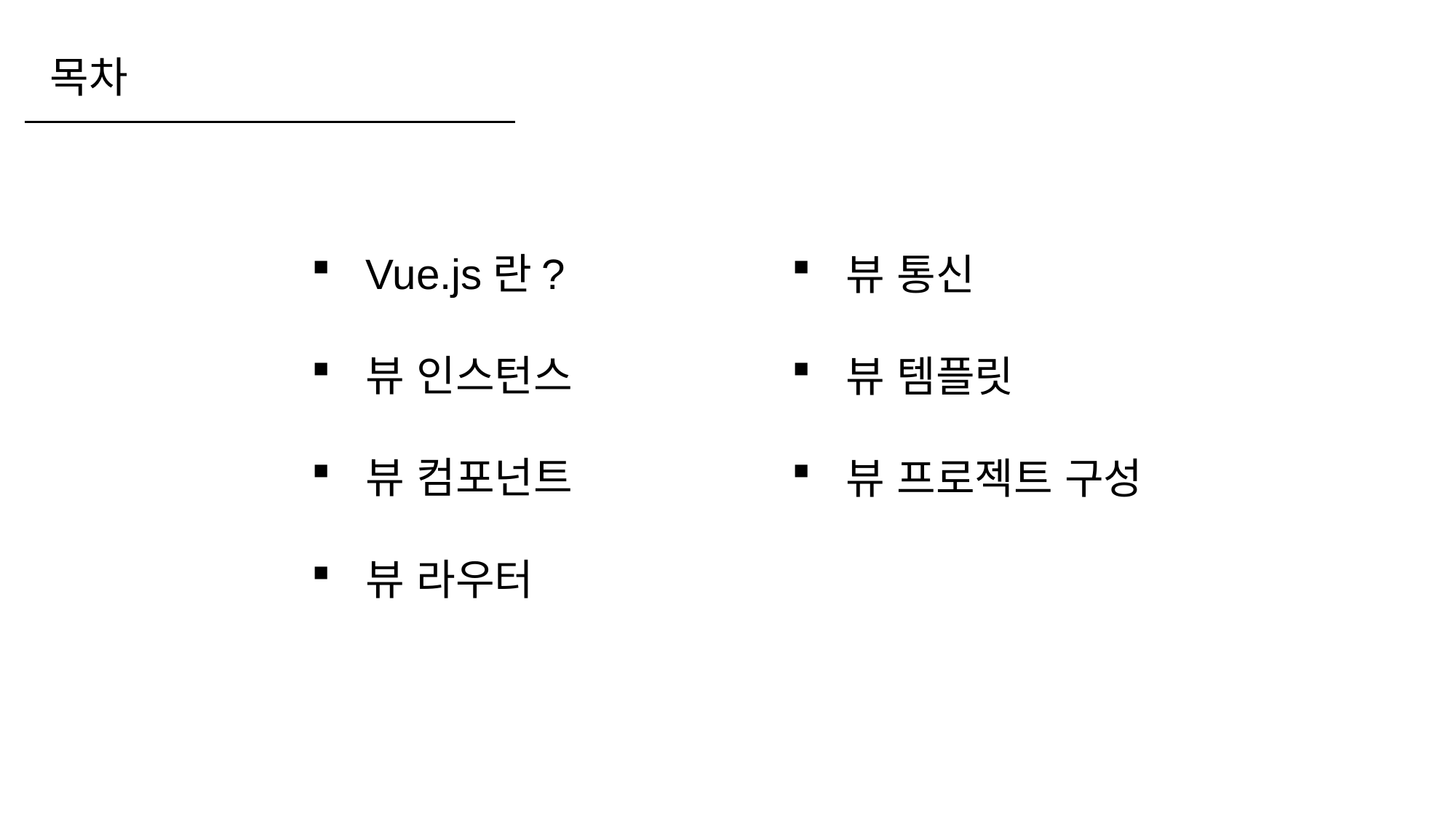

목차
Vue.js란?

뷰 인스턴스

뷰 컴포넌트

뷰 라우터
뷰 통신

뷰 템플릿

뷰 프로젝트 구성